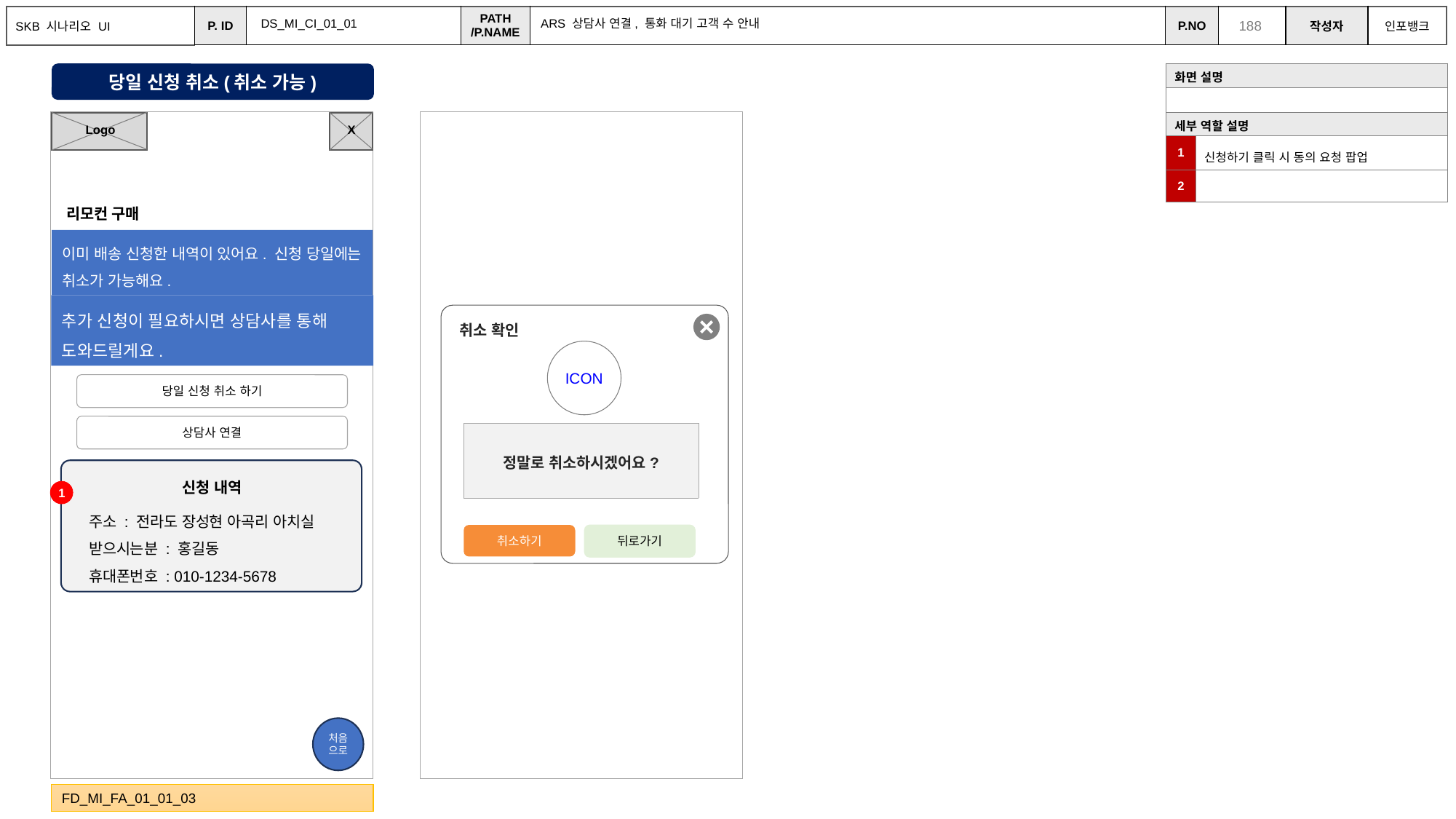

DS_MI_CI_01_01
ARS 상담사 연결, 통화 대기 고객 수 안내
당일 신청 취소(취소 가능)
| 화면 설명 |  |
| --- | --- |
|  |  |
| 세부 역할 설명 |  |
| 1 | 신청하기 클릭 시 동의 요청 팝업 |
| 2 |  |

X

Logo
리모컨 구매
이미 배송 신청한 내역이 있어요. 신청 당일에는 취소가 가능해요.
추가 신청이 필요하시면 상담사를 통해 도와드릴게요.

취소 확인
ICON

당일 신청 취소 하기

상담사 연결
| 정말로 취소하시겠어요? |
| --- |

신청 내역
1
뒤로가기
취소하기
주소 : 전라도 장성현 아곡리 아치실
받으시는분 : 홍길동
휴대폰번호 : 010-1234-5678
처음
으로
FD_MI_FA_01_01_03